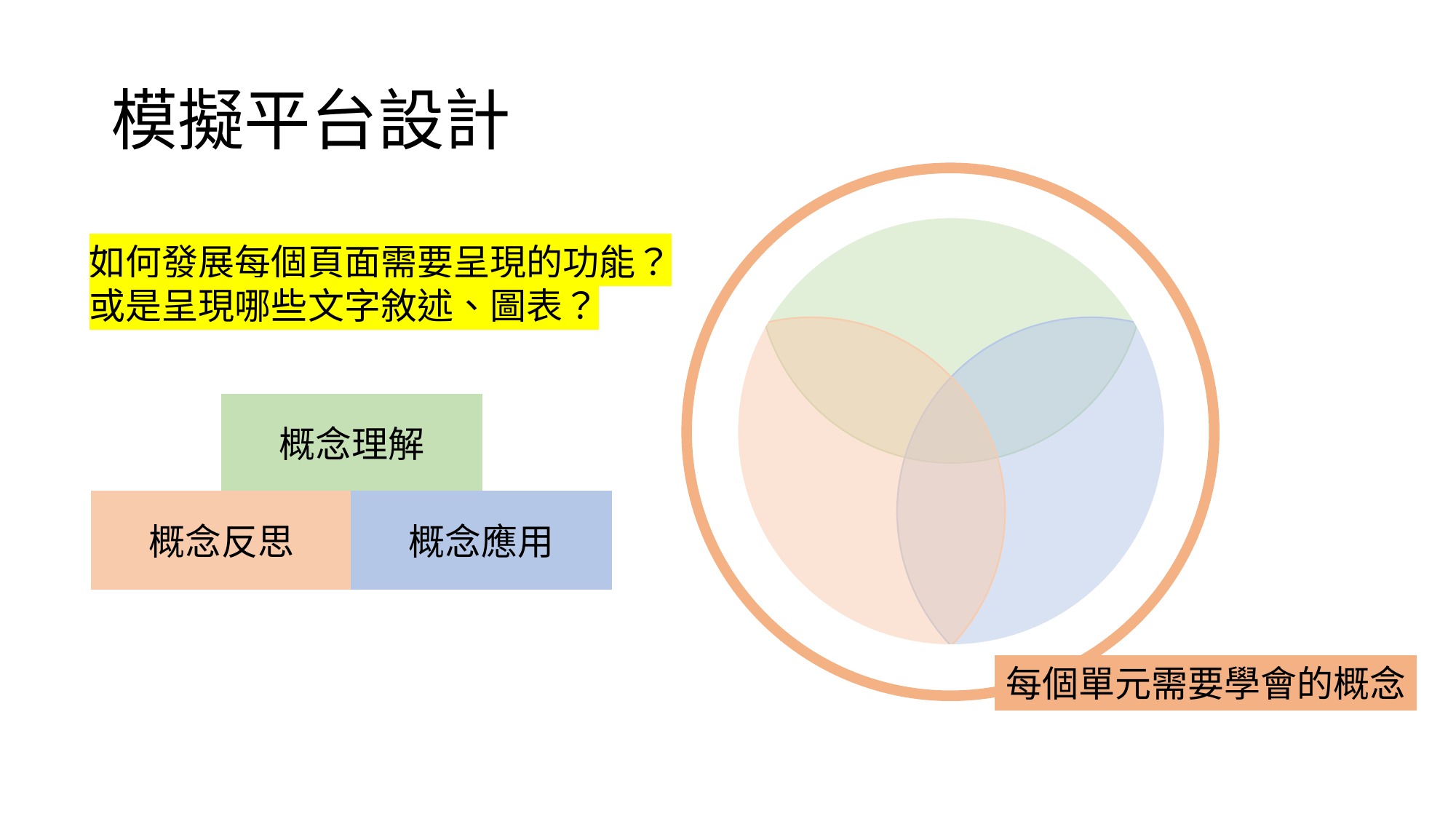

# 模擬平台設計

如何發展每個頁面需要呈現的功能？
或是呈現哪些文字敘述、圖表？
概念理解
概念反思
概念應用
每個單元需要學會的概念